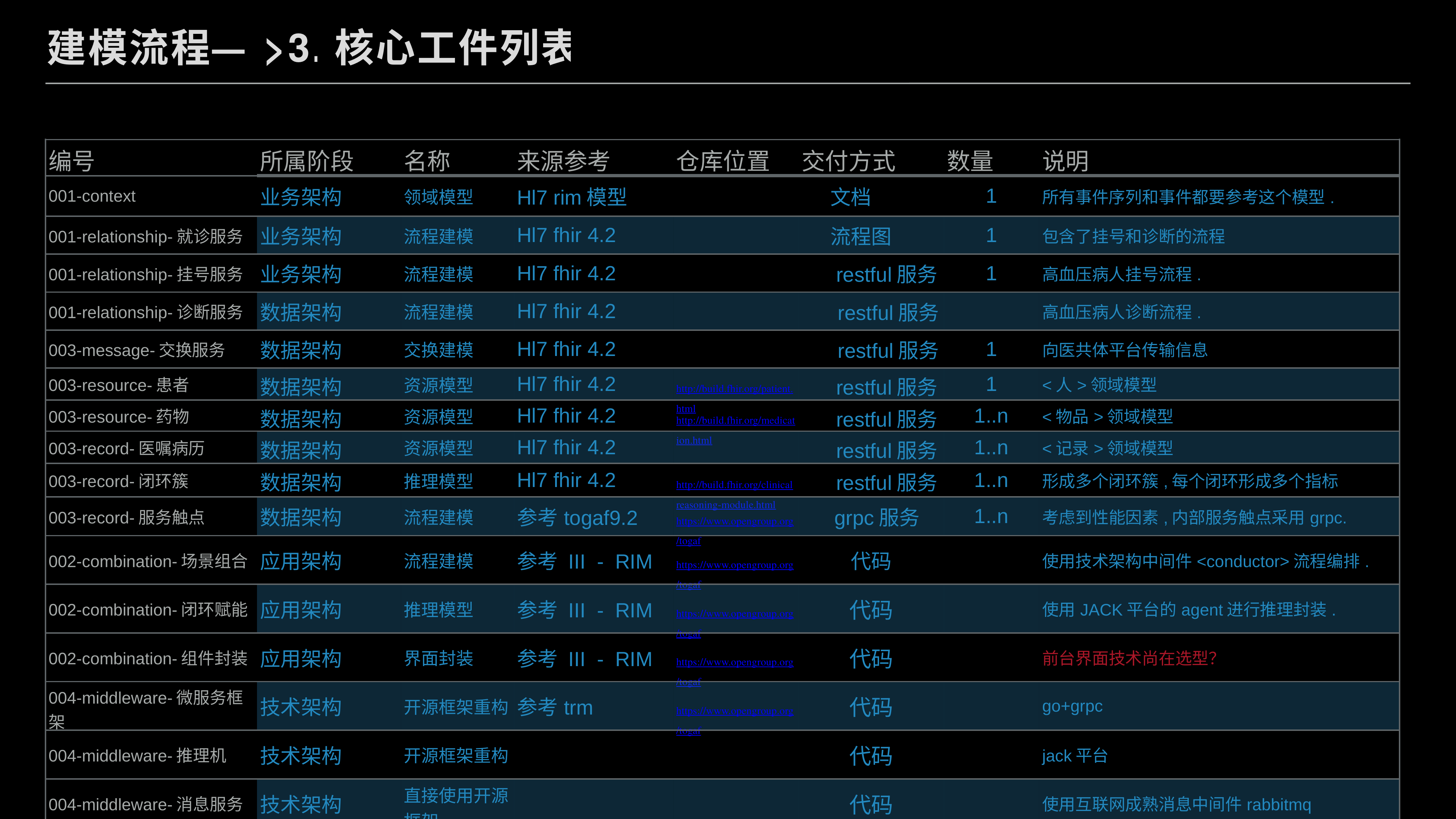

建模流程—>3.核心工件列表
| 编号 | 所属阶段 | 名称 | 来源参考 | 仓库位置 | 交付方式 | 数量 | 说明 |
| --- | --- | --- | --- | --- | --- | --- | --- |
| 001-context | 业务架构 | 领域模型 | Hl7 rim模型 |  | 文档 | 1 | 所有事件序列和事件都要参考这个模型. |
| 001-relationship-就诊服务 | 业务架构 | 流程建模 | Hl7 fhir 4.2 |  | 流程图 | 1 | 包含了挂号和诊断的流程 |
| 001-relationship-挂号服务 | 业务架构 | 流程建模 | Hl7 fhir 4.2 |  | restful服务 | 1 | 高血压病人挂号流程. |
| 001-relationship-诊断服务 | 数据架构 | 流程建模 | Hl7 fhir 4.2 |  | restful服务 |  | 高血压病人诊断流程. |
| 003-message-交换服务 | 数据架构 | 交换建模 | Hl7 fhir 4.2 |  | restful服务 | 1 | 向医共体平台传输信息 |
| 003-resource-患者 | 数据架构 | 资源模型 | Hl7 fhir 4.2 | http://build.fhir.org/patient.html | restful服务 | 1 | <人>领域模型 |
| 003-resource-药物 | 数据架构 | 资源模型 | Hl7 fhir 4.2 | http://build.fhir.org/medication.html | restful服务 | 1..n | <物品>领域模型 |
| 003-record-医嘱病历 | 数据架构 | 资源模型 | Hl7 fhir 4.2 |  | restful服务 | 1..n | <记录>领域模型 |
| 003-record-闭环簇 | 数据架构 | 推理模型 | Hl7 fhir 4.2 | http://build.fhir.org/clinicalreasoning-module.html | restful服务 | 1..n | 形成多个闭环簇,每个闭环形成多个指标 |
| 003-record-服务触点 | 数据架构 | 流程建模 | 参考togaf9.2 | https://www.opengroup.org/togaf | grpc服务 | 1..n | 考虑到性能因素,内部服务触点采用grpc. |
| 002-combination-场景组合 | 应用架构 | 流程建模 | 参考 III - RIM | https://www.opengroup.org/togaf | 代码 |  | 使用技术架构中间件<conductor>流程编排. |
| 002-combination-闭环赋能 | 应用架构 | 推理模型 | 参考 III - RIM | https://www.opengroup.org/togaf | 代码 |  | 使用JACK平台的agent进行推理封装. |
| 002-combination-组件封装 | 应用架构 | 界面封装 | 参考 III - RIM | https://www.opengroup.org/togaf | 代码 |  | 前台界面技术尚在选型？ |
| 004-middleware-微服务框架 | 技术架构 | 开源框架重构 | 参考trm | https://www.opengroup.org/togaf | 代码 |  | go+grpc |
| 004-middleware-推理机 | 技术架构 | 开源框架重构 |  |  | 代码 |  | jack平台 |
| 004-middleware-消息服务 | 技术架构 | 直接使用开源框架 |  |  | 代码 |  | 使用互联网成熟消息中间件rabbitmq |